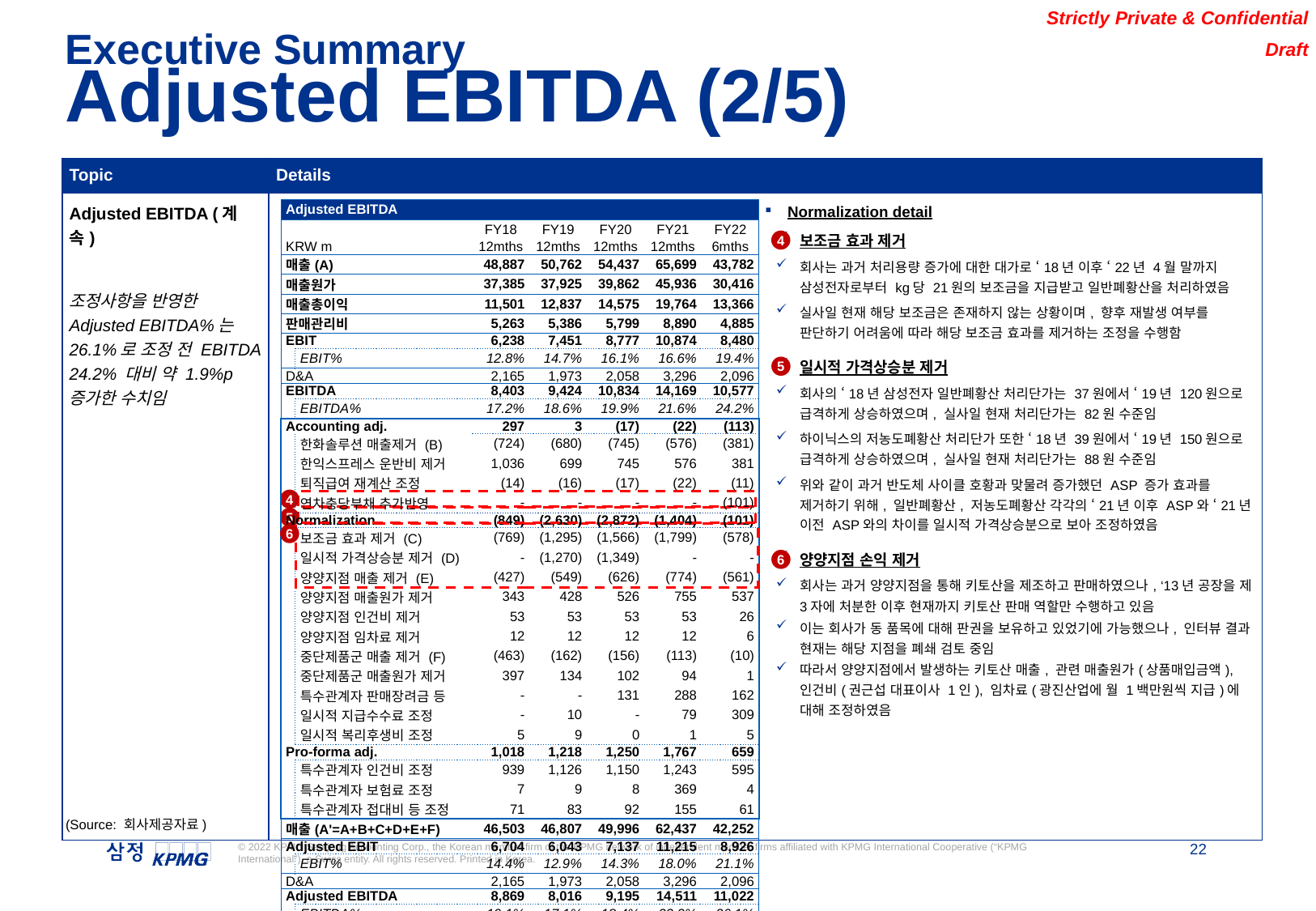

Executive Summary
Adjusted EBITDA (2/5)
| Topic | Details |
| --- | --- |
| Adjusted EBITDA (계속) 조정사항을 반영한 Adjusted EBITDA%는 26.1%로 조정 전 EBITDA 24.2% 대비 약 1.9%p 증가한 수치임 | Normalization detail 보조금 효과 제거 회사는 과거 처리용량 증가에 대한 대가로 ‘18년 이후 ‘22년 4월 말까지 삼성전자로부터 kg당 21원의 보조금을 지급받고 일반폐황산을 처리하였음 실사일 현재 해당 보조금은 존재하지 않는 상황이며, 향후 재발생 여부를 판단하기 어려움에 따라 해당 보조금 효과를 제거하는 조정을 수행함 일시적 가격상승분 제거 회사의 ‘18년 삼성전자 일반폐황산 처리단가는 37원에서 ‘19년 120원으로 급격하게 상승하였으며, 실사일 현재 처리단가는 82원 수준임 하이닉스의 저농도폐황산 처리단가 또한 ‘18년 39원에서 ‘19년 150원으로 급격하게 상승하였으며, 실사일 현재 처리단가는 88원 수준임 위와 같이 과거 반도체 사이클 호황과 맞물려 증가했던 ASP 증가 효과를 제거하기 위해, 일반폐황산, 저농도폐황산 각각의 ‘21년 이후 ASP와 ‘21년 이전 ASP와의 차이를 일시적 가격상승분으로 보아 조정하였음 양양지점 손익 제거 회사는 과거 양양지점을 통해 키토산을 제조하고 판매하였으나, ‘13년 공장을 제 3자에 처분한 이후 현재까지 키토산 판매 역할만 수행하고 있음 이는 회사가 동 품목에 대해 판권을 보유하고 있었기에 가능했으나, 인터뷰 결과 현재는 해당 지점을 폐쇄 검토 중임 따라서 양양지점에서 발생하는 키토산 매출, 관련 매출원가(상품매입금액), 인건비(권근섭 대표이사 1인), 임차료(광진산업에 월 1백만원씩 지급)에 대해 조정하였음 |
| Adjusted EBITDA |  |  |  |  |  |  |
| --- | --- | --- | --- | --- | --- | --- |
|  |  | FY18 | FY19 | FY20 | FY21 | FY22 |
| KRW m |  | 12mths | 12mths | 12mths | 12mths | 6mths |
| 매출(A) |  | 48,887 | 50,762 | 54,437 | 65,699 | 43,782 |
| 매출원가 |  | 37,385 | 37,925 | 39,862 | 45,936 | 30,416 |
| 매출총이익 |  | 11,501 | 12,837 | 14,575 | 19,764 | 13,366 |
| 판매관리비 |  | 5,263 | 5,386 | 5,799 | 8,890 | 4,885 |
| EBIT |  | 6,238 | 7,451 | 8,777 | 10,874 | 8,480 |
|  | EBIT% | 12.8% | 14.7% | 16.1% | 16.6% | 19.4% |
| D&A |  | 2,165 | 1,973 | 2,058 | 3,296 | 2,096 |
| EBITDA |  | 8,403 | 9,424 | 10,834 | 14,169 | 10,577 |
|  | EBITDA% | 17.2% | 18.6% | 19.9% | 21.6% | 24.2% |
| Accounting adj. |  | 297 | 3 | (17) | (22) | (113) |
|  | 한화솔루션 매출제거 (B) | (724) | (680) | (745) | (576) | (381) |
|  | 한익스프레스 운반비 제거 | 1,036 | 699 | 745 | 576 | 381 |
|  | 퇴직급여 재계산 조정 | (14) | (16) | (17) | (22) | (11) |
|  | 연차충당부채 추가반영 | - | - | - | - | (101) |
| Normalization |  | (849) | (2,630) | (2,872) | (1,404) | (101) |
|  | 보조금 효과 제거 (C) | (769) | (1,295) | (1,566) | (1,799) | (578) |
|  | 일시적 가격상승분 제거 (D) | - | (1,270) | (1,349) | - | - |
|  | 양양지점 매출 제거 (E) | (427) | (549) | (626) | (774) | (561) |
|  | 양양지점 매출원가 제거 | 343 | 428 | 526 | 755 | 537 |
|  | 양양지점 인건비 제거 | 53 | 53 | 53 | 53 | 26 |
|  | 양양지점 임차료 제거 | 12 | 12 | 12 | 12 | 6 |
|  | 중단제품군 매출 제거 (F) | (463) | (162) | (156) | (113) | (10) |
|  | 중단제품군 매출원가 제거 | 397 | 134 | 102 | 94 | 1 |
|  | 특수관계자 판매장려금 등 | - | - | 131 | 288 | 162 |
|  | 일시적 지급수수료 조정 | - | 10 | - | 79 | 309 |
|  | 일시적 복리후생비 조정 | 5 | 9 | 0 | 1 | 5 |
| Pro-forma adj. |  | 1,018 | 1,218 | 1,250 | 1,767 | 659 |
|  | 특수관계자 인건비 조정 | 939 | 1,126 | 1,150 | 1,243 | 595 |
|  | 특수관계자 보험료 조정 | 7 | 9 | 8 | 369 | 4 |
|  | 특수관계자 접대비 등 조정 | 71 | 83 | 92 | 155 | 61 |
| 매출(A'=A+B+C+D+E+F) |  | 46,503 | 46,807 | 49,996 | 62,437 | 42,252 |
| Adjusted EBIT |  | 6,704 | 6,043 | 7,137 | 11,215 | 8,926 |
|  | EBIT% | 14.4% | 12.9% | 14.3% | 18.0% | 21.1% |
| D&A |  | 2,165 | 1,973 | 2,058 | 3,296 | 2,096 |
| Adjusted EBITDA |  | 8,869 | 8,016 | 9,195 | 14,511 | 11,022 |
|  | EBITDA% | 19.1% | 17.1% | 18.4% | 23.2% | 26.1% |
4
5
4

5

6
6
(Source: 회사제공자료)